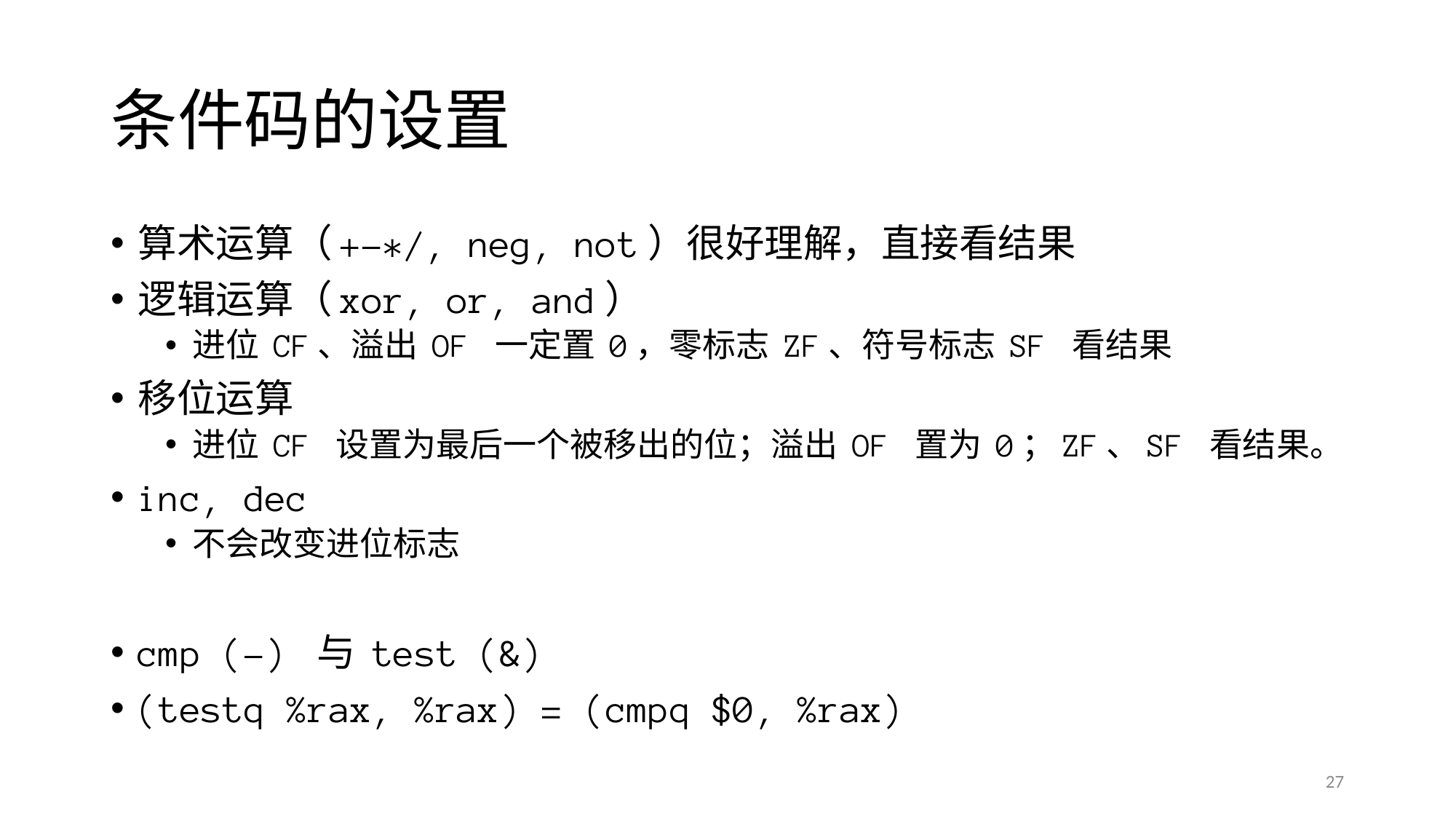

# 条件码的设置
算术运算（+-*/, neg, not）很好理解，直接看结果
逻辑运算（xor, or, and）
进位 CF、溢出 OF 一定置 0，零标志 ZF、符号标志 SF 看结果
移位运算
进位 CF 设置为最后一个被移出的位；溢出 OF 置为 0；ZF、SF 看结果。
inc, dec
不会改变进位标志

cmp (-) 与 test (&)
(testq %rax, %rax) = (cmpq $0, %rax)
27